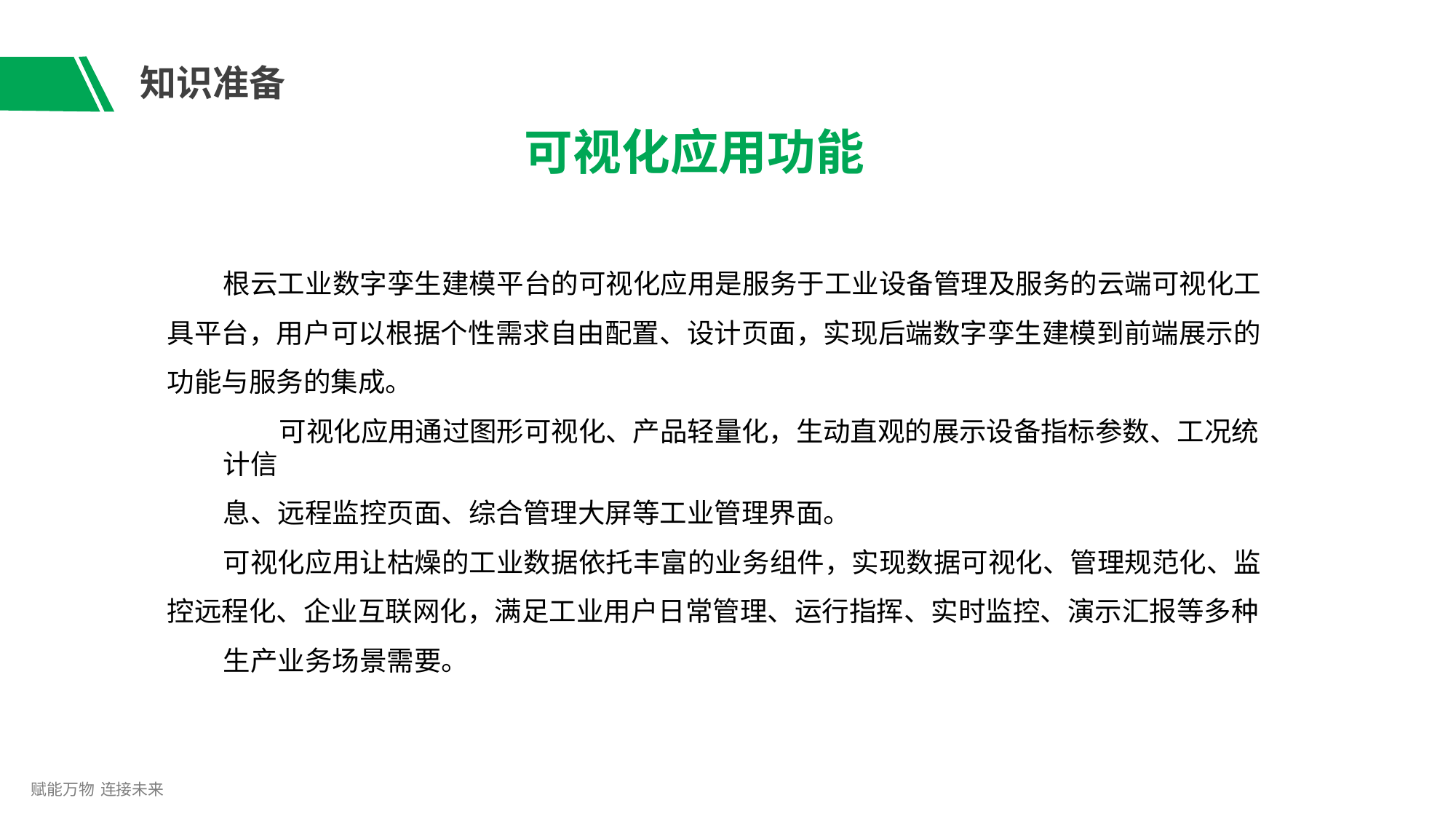

# 知识准备
可视化应用功能
根云工业数字孪生建模平台的可视化应用是服务于工业设备管理及服务的云端可视化工 具平台，用户可以根据个性需求自由配置、设计页面，实现后端数字孪生建模到前端展示的 功能与服务的集成。
可视化应用通过图形可视化、产品轻量化，生动直观的展示设备指标参数、工况统计信
息、远程监控页面、综合管理大屏等工业管理界面。
可视化应用让枯燥的工业数据依托丰富的业务组件，实现数据可视化、管理规范化、监 控远程化、企业互联网化，满足工业用户日常管理、运行指挥、实时监控、演示汇报等多种
生产业务场景需要。
赋能万物 连接未来